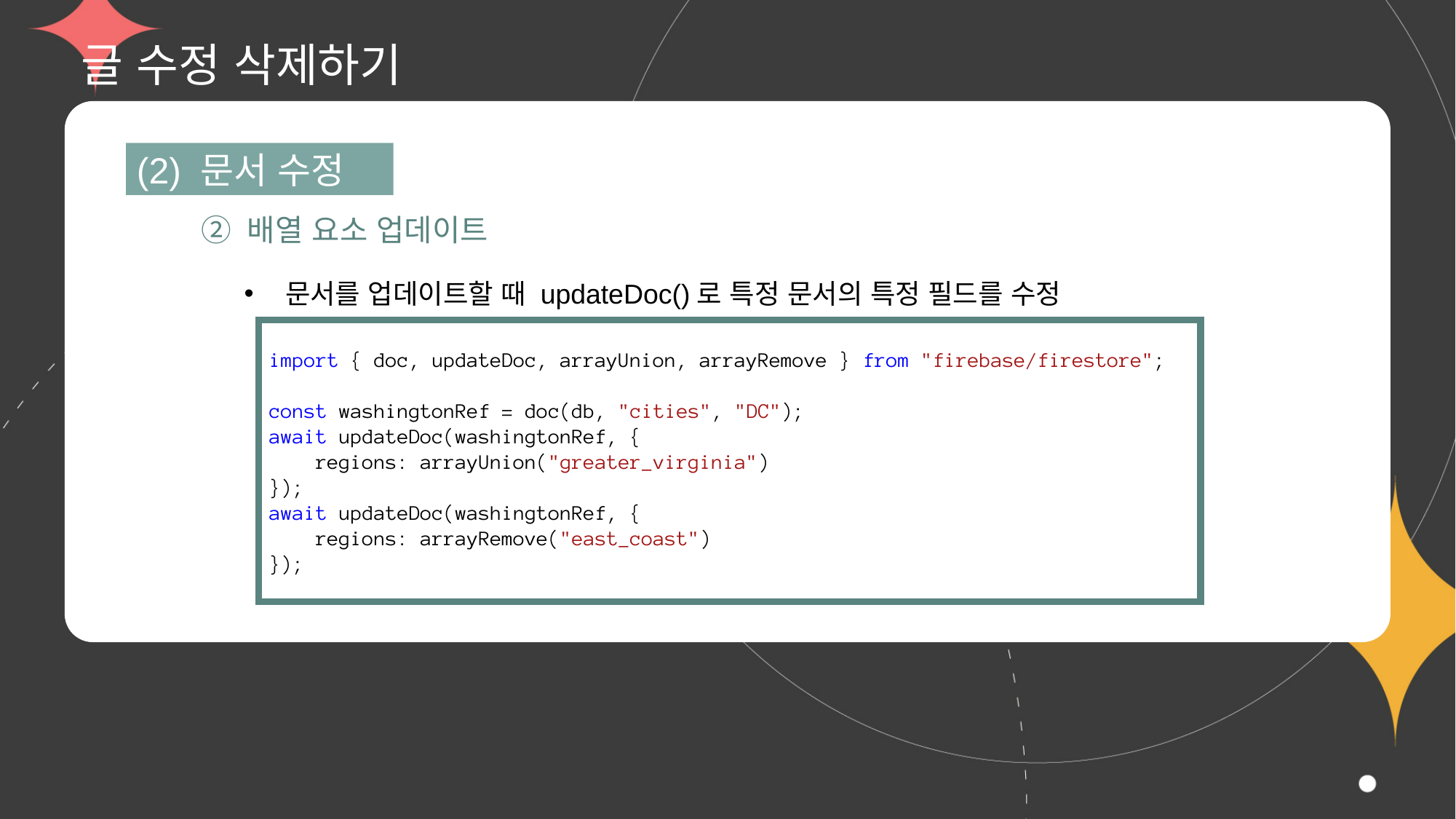

# 글 수정 삭제하기
(2) 문서 수정
② 배열 요소 업데이트
문서를 업데이트할 때 updateDoc()로 특정 문서의 특정 필드를 수정
import { doc, updateDoc, arrayUnion, arrayRemove } from "firebase/firestore";
const washingtonRef = doc(db, "cities", "DC");
await updateDoc(washingtonRef, {
    regions: arrayUnion("greater_virginia")
});
await updateDoc(washingtonRef, {
    regions: arrayRemove("east_coast")
});